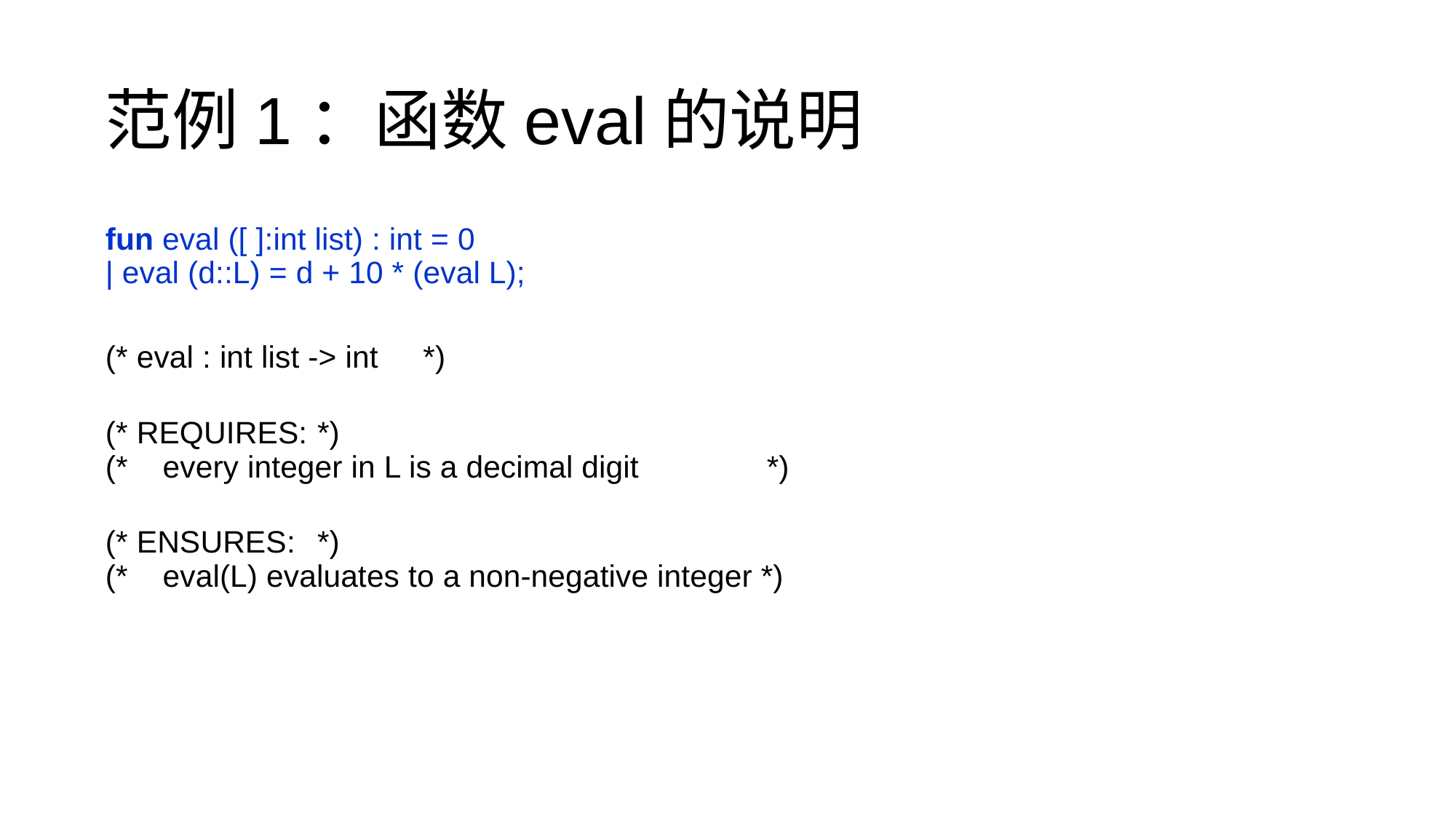

范例1：函数eval的说明
fun eval ([ ]:int list) : int = 0
| eval (d::L) = d + 10 * (eval L);

(* eval : int list -> int 	*)
(* REQUIRES: 		*)
(*    every integer in L is a decimal digit 		   *)
(* ENSURES: 			*)
(*    eval(L) evaluates to a non-negative integer *)